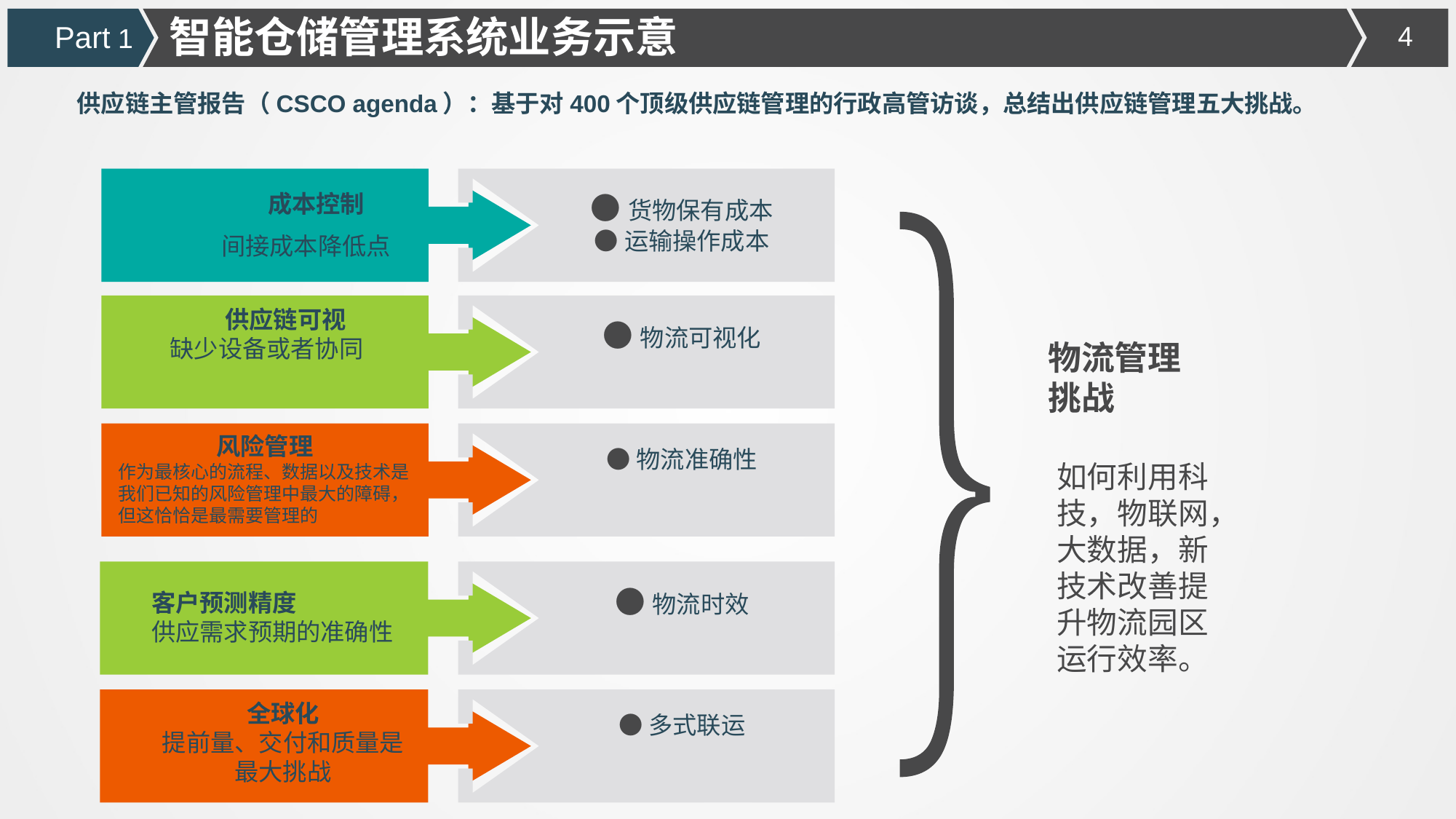

智能仓储管理系统业务示意
Part 1
供应链主管报告（CSCO agenda）：基于对400个顶级供应链管理的行政高管访谈，总结出供应链管理五大挑战。

成本控制
●货物保有成本
●运输操作成本

间接成本降低点

供应链可视
缺少设备或者协同
●物流可视化
物流管理挑战

风险管理
作为最核心的流程、数据以及技术是我们已知的风险管理中最大的障碍，但这恰恰是最需要管理的
●物流准确性
如何利用科技，物联网，大数据，新技术改善提升物流园区运行效率。

●物流时效
客户预测精度
供应需求预期的准确性

全球化
提前量、交付和质量是最大挑战

●多式联运